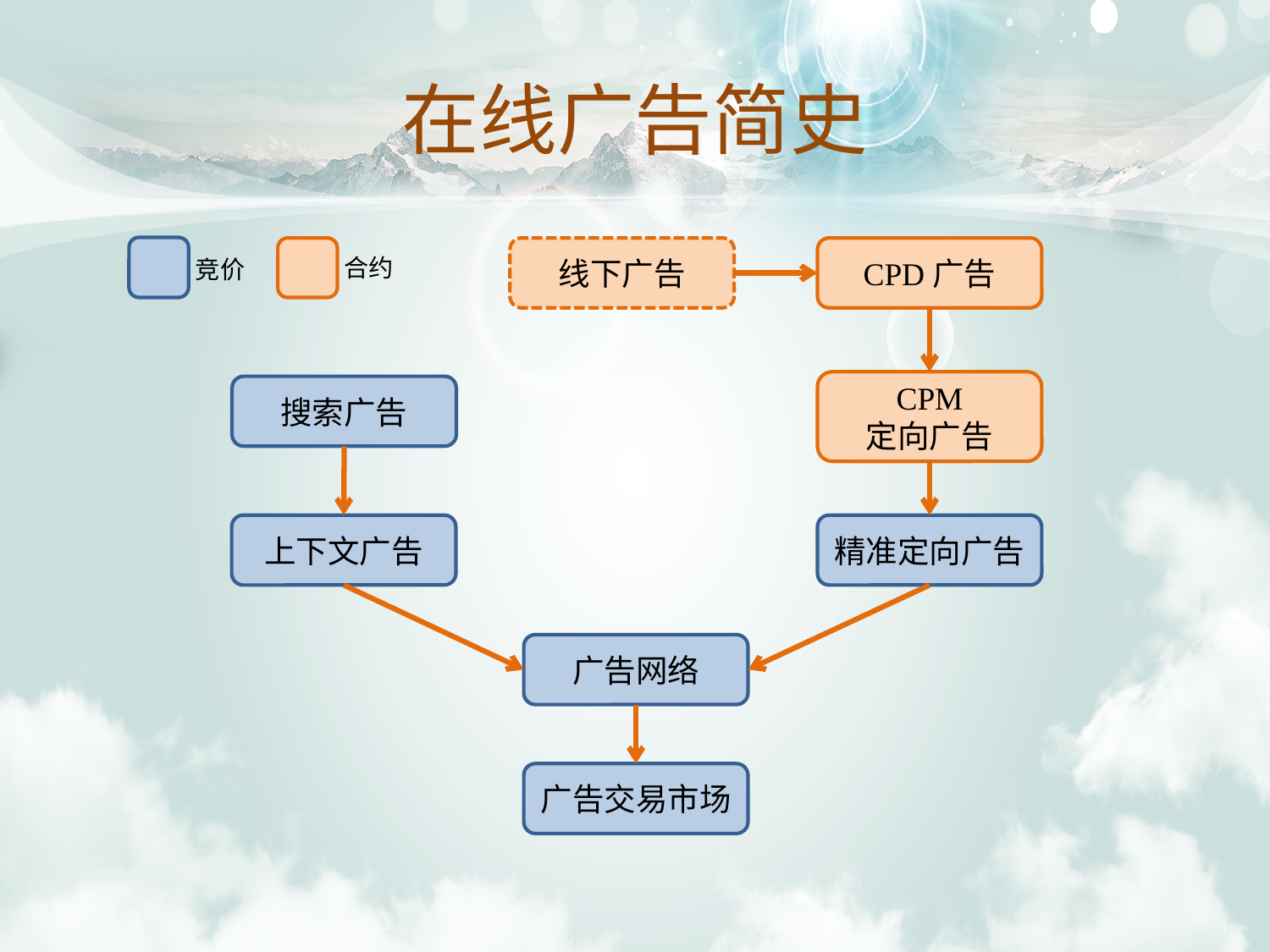

# 在线广告简史

线下广告
CPD广告
合约
竞价
CPM
定向广告
搜索广告
上下文广告
精准定向广告
广告网络
广告交易市场